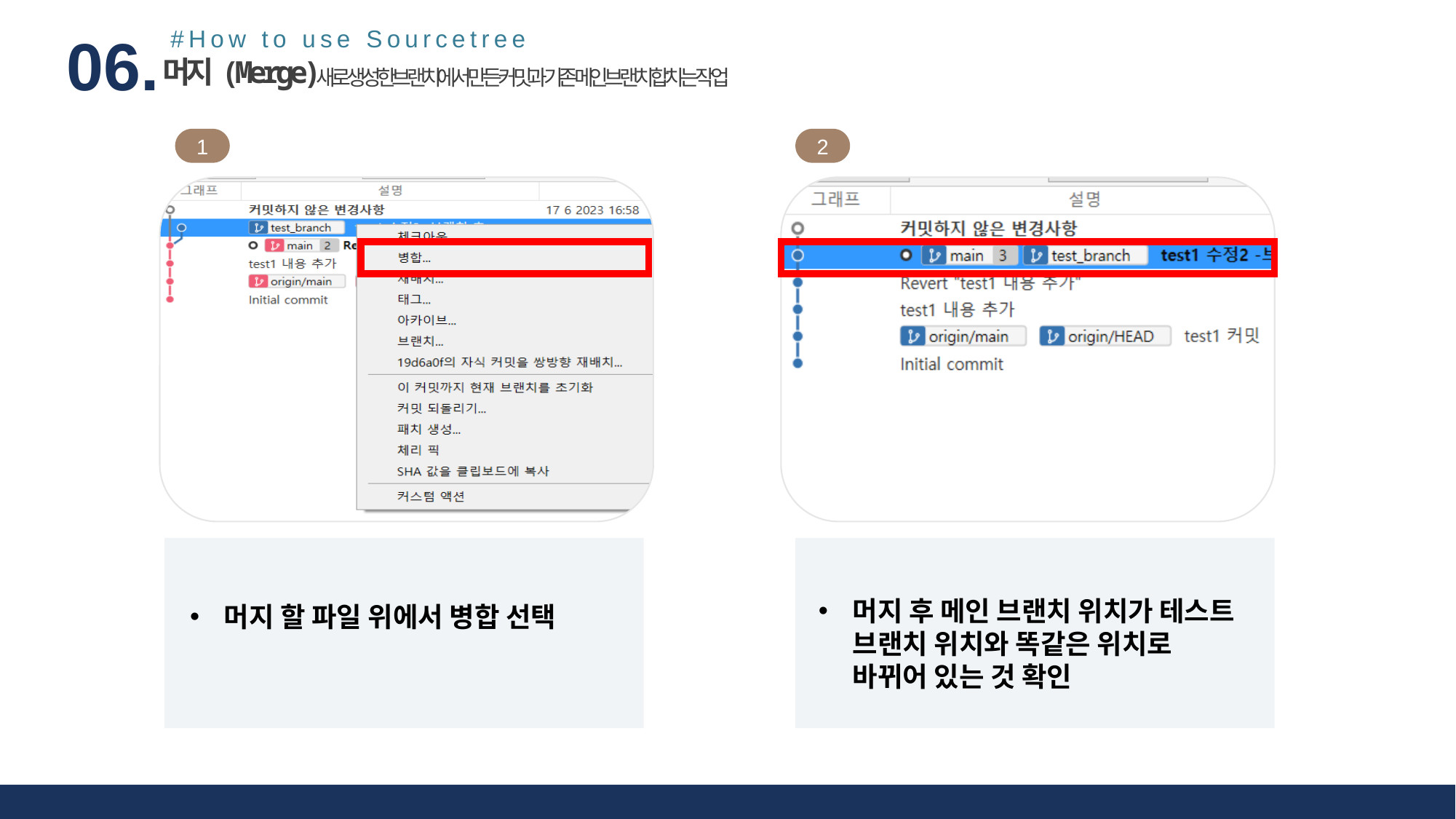

#How to use Sourcetree
06.
머지(Merge)
새로  생성한브랜치에서 만든 커밋과 기존   메인브랜치 합치는 작업
1

2

머지 후 메인 브랜치 위치가 테스트 브랜치 위치와 똑같은 위치로 바뀌어 있는 것 확인
머지 할 파일 위에서 병합 선택